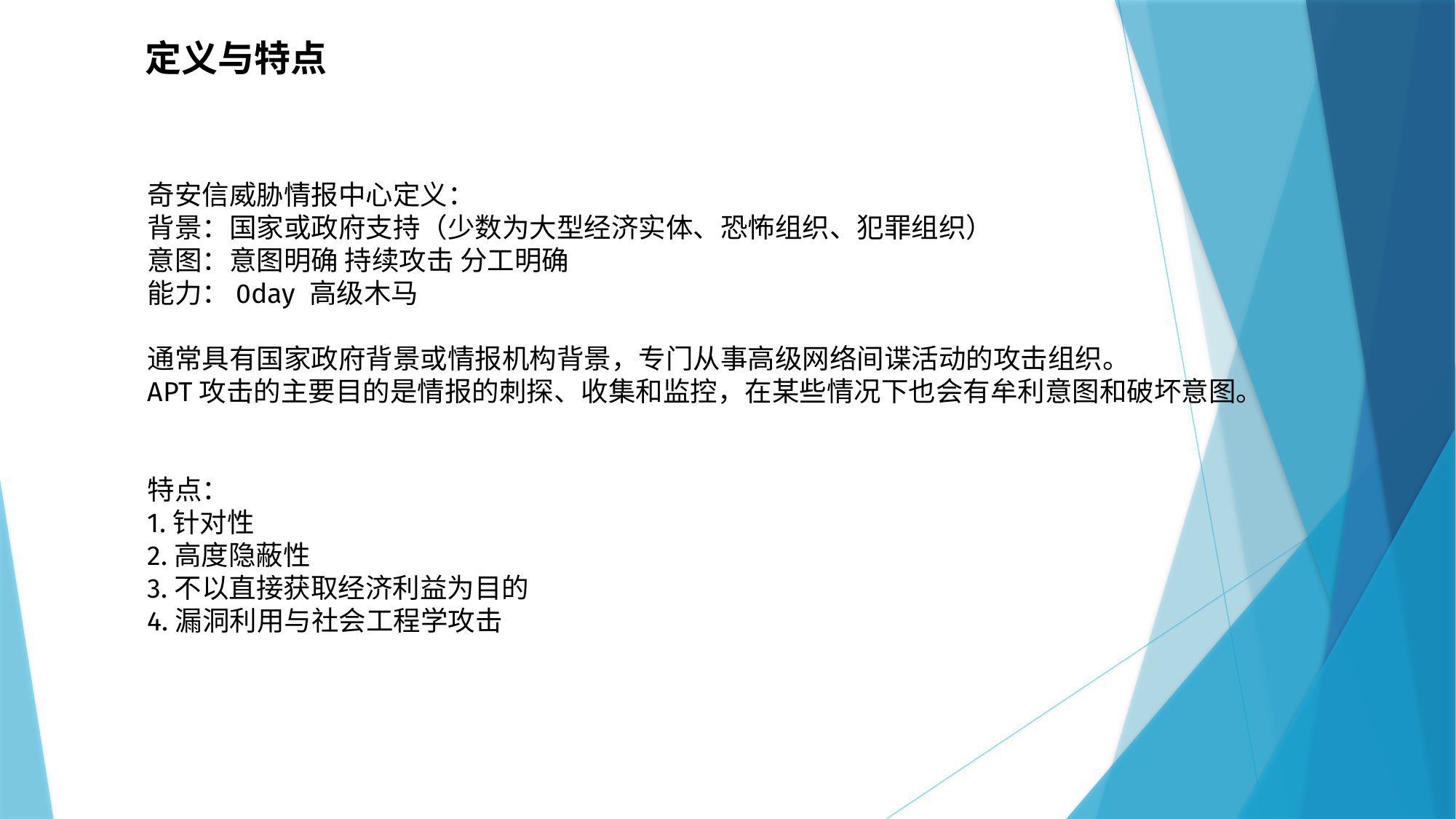

定义与特点
奇安信威胁情报中心定义：
背景：国家或政府支持（少数为大型经济实体、恐怖组织、犯罪组织）
意图：意图明确 持续攻击 分工明确
能力：0day 高级木马

通常具有国家政府背景或情报机构背景，专门从事高级网络间谍活动的攻击组织。
APT攻击的主要目的是情报的刺探、收集和监控，在某些情况下也会有牟利意图和破坏意图。

特点：
1.针对性
2.高度隐蔽性
3.不以直接获取经济利益为目的
4.漏洞利用与社会工程学攻击